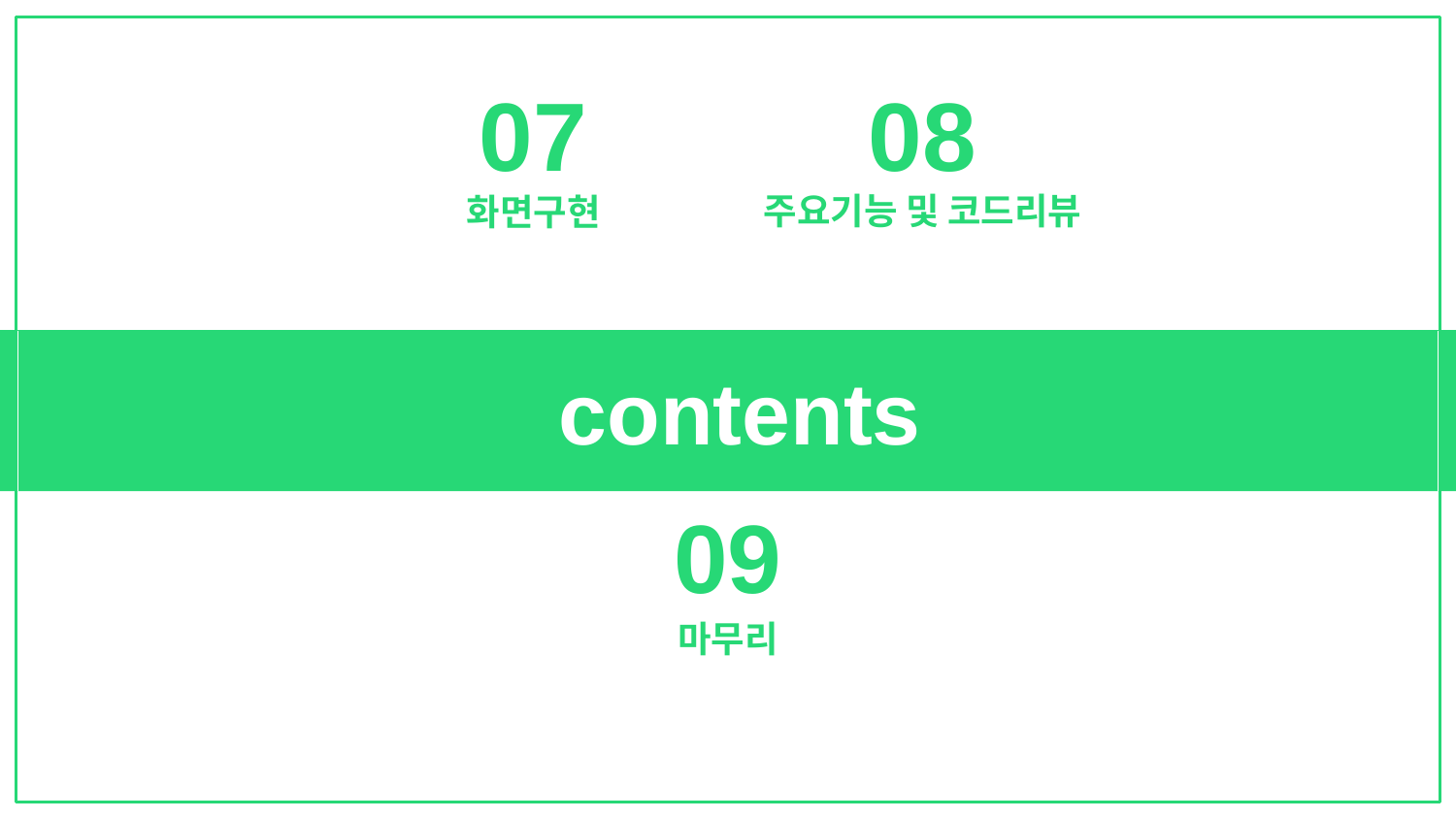

07
08
주요기능 및 코드리뷰
화면구현
# contents
09
마무리